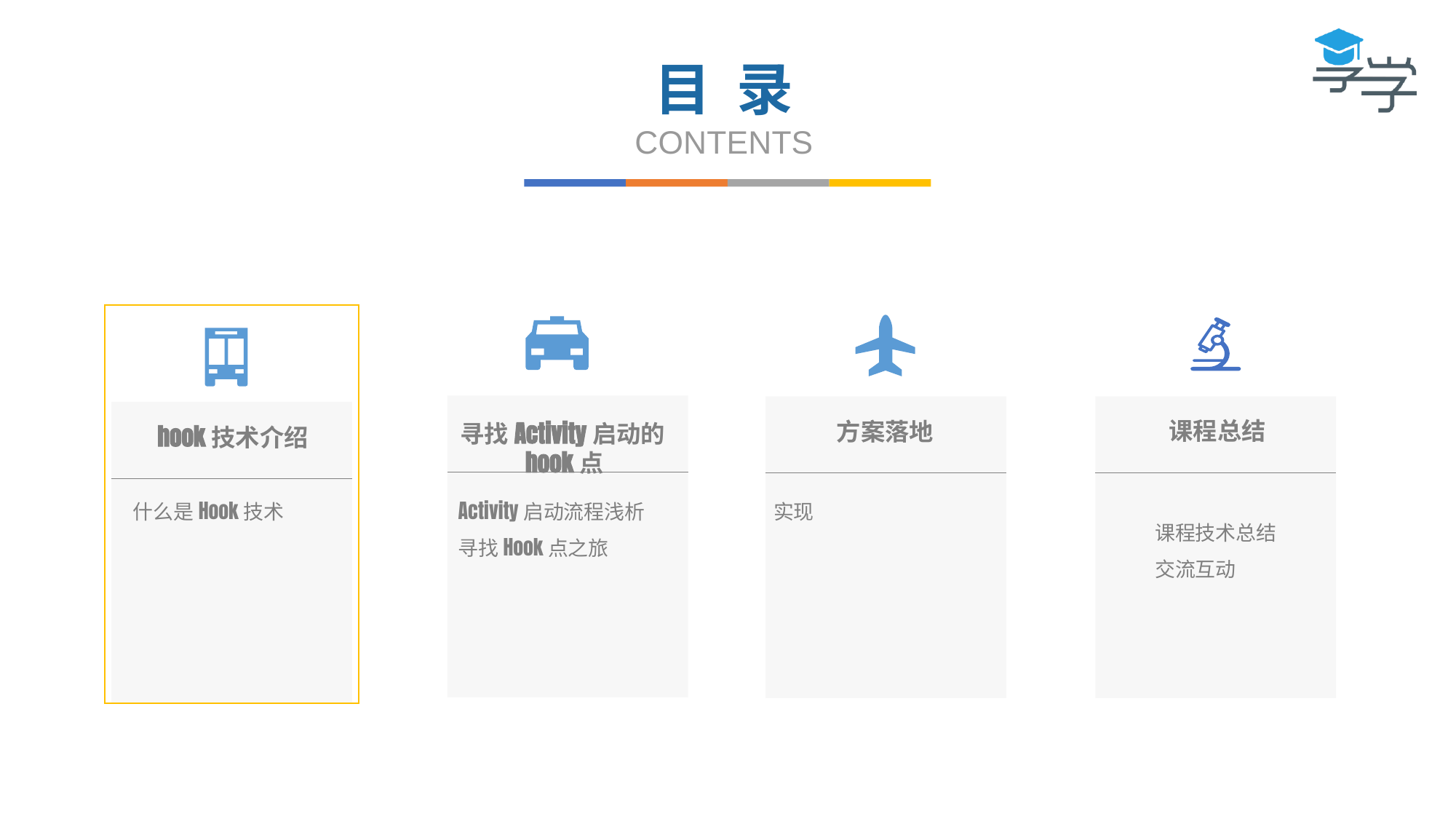

目  录
CONTENTS

课程总结
方案落地
寻找Activity启动的hook点
hook技术介绍
什么是Hook技术
Activity启动流程浅析
寻找Hook点之旅
实现
课程技术总结
交流互动